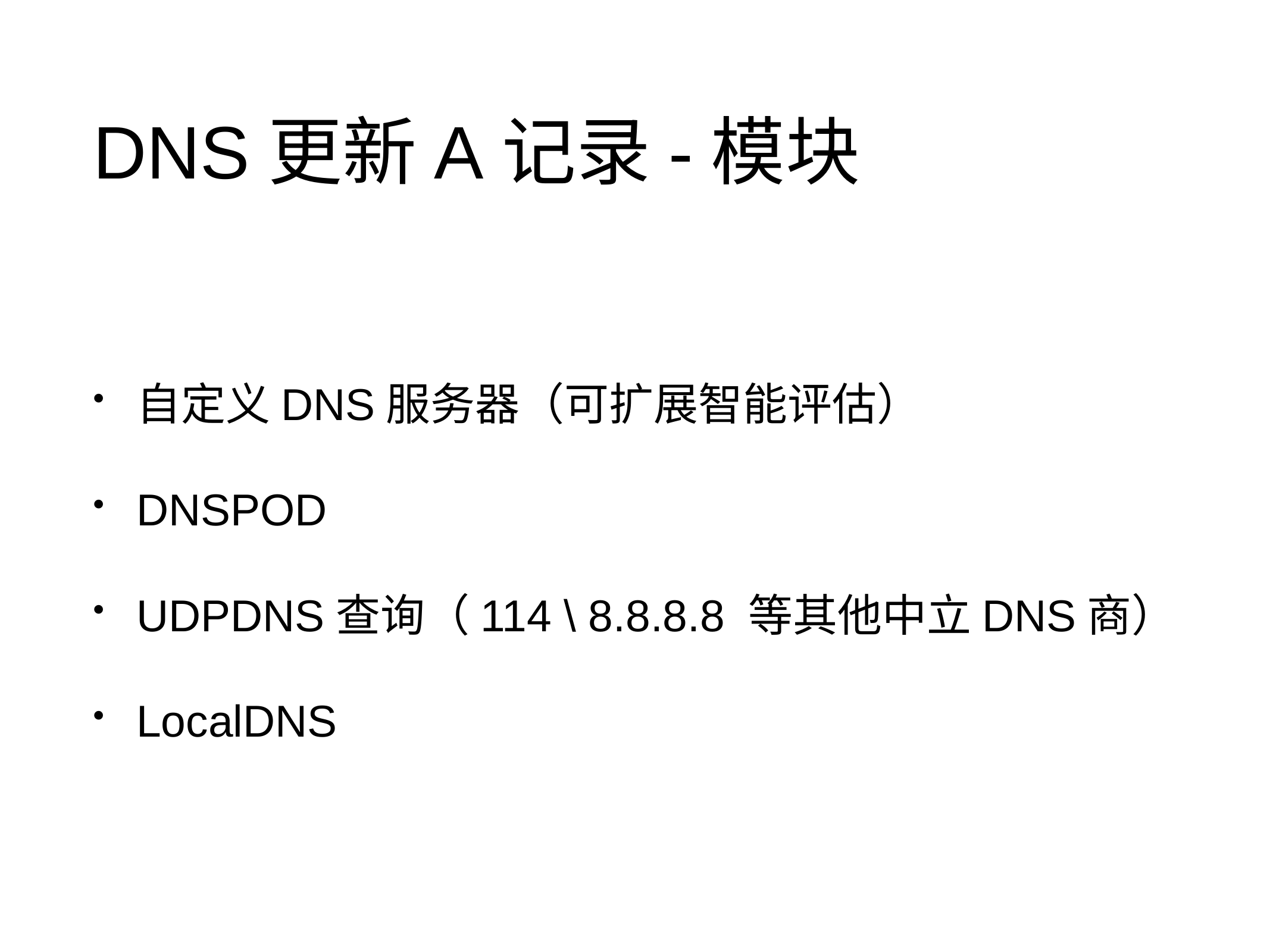

# DNS更新A记录-模块
自定义DNS服务器（可扩展智能评估）
DNSPOD
UDPDNS查询（114 \ 8.8.8.8 等其他中立DNS商）
LocalDNS